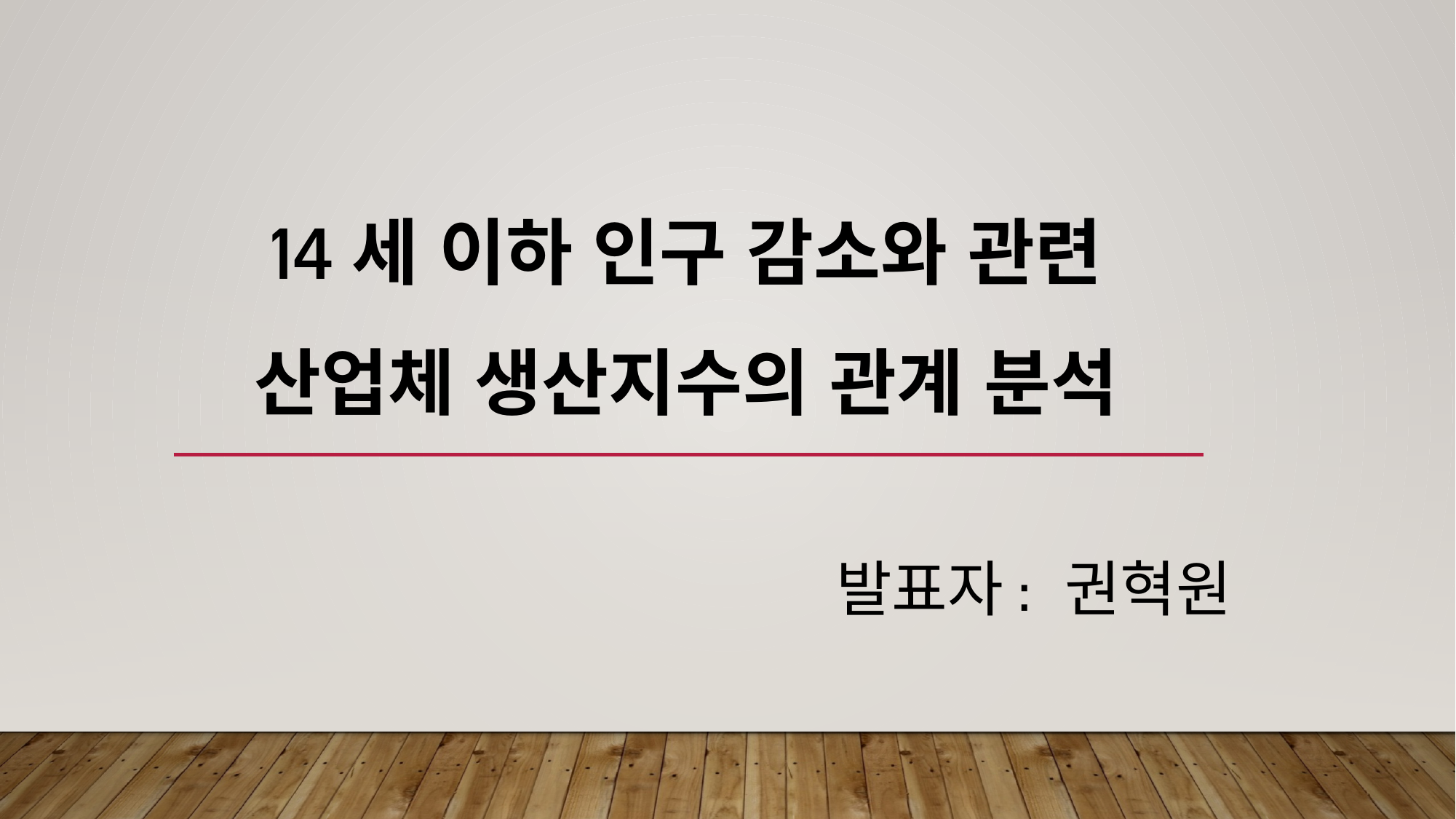

# 14세 이하 인구 감소와 관련 산업체 생산지수의 관계 분석
발표자: 권혁원